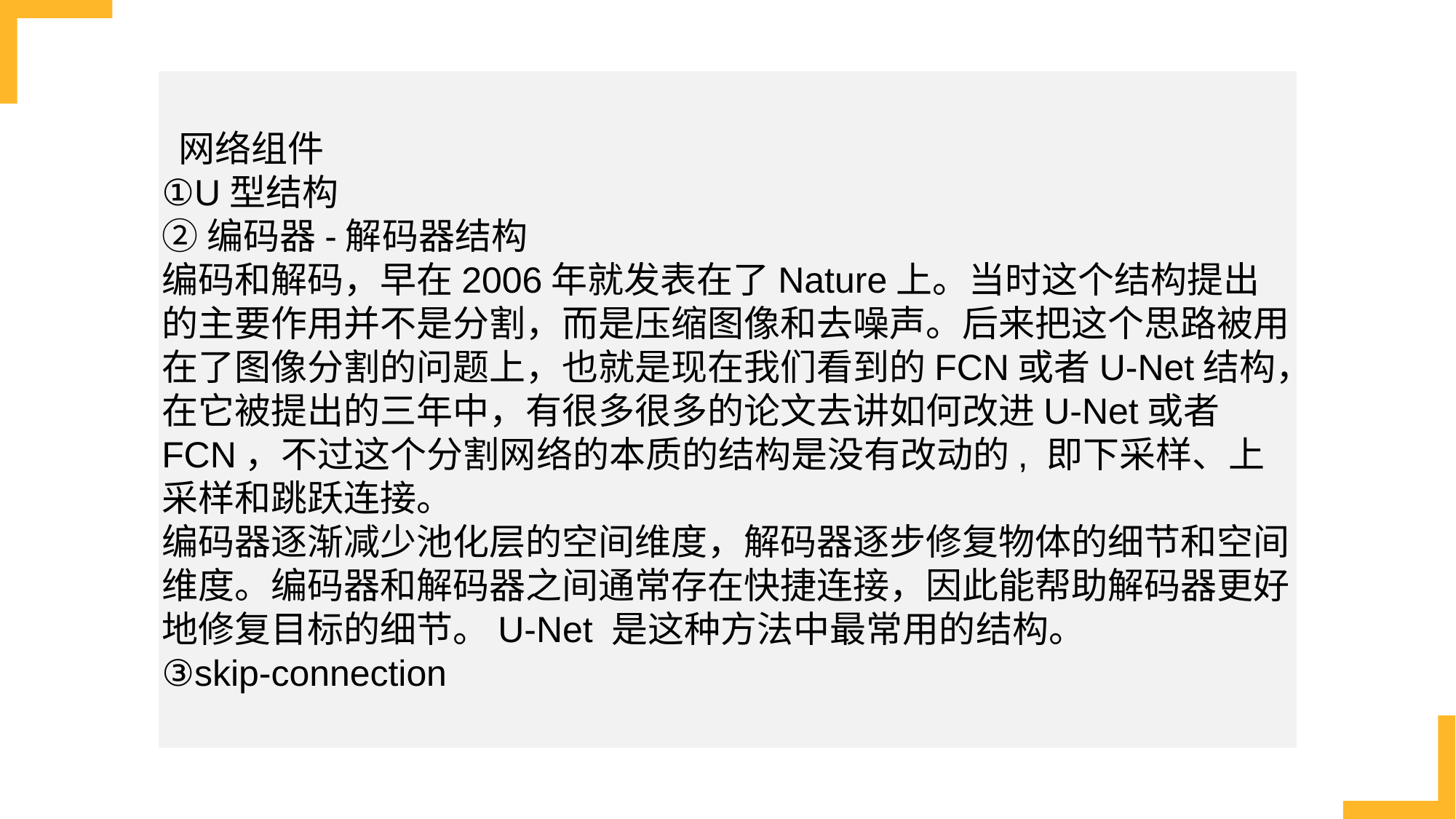

网络组件
①U型结构
②编码器-解码器结构
编码和解码，早在2006年就发表在了Nature上。当时这个结构提出的主要作用并不是分割，而是压缩图像和去噪声。后来把这个思路被用在了图像分割的问题上，也就是现在我们看到的FCN或者U-Net结构，在它被提出的三年中，有很多很多的论文去讲如何改进U-Net或者FCN，不过这个分割网络的本质的结构是没有改动的, 即下采样、上采样和跳跃连接。
编码器逐渐减少池化层的空间维度，解码器逐步修复物体的细节和空间维度。编码器和解码器之间通常存在快捷连接，因此能帮助解码器更好地修复目标的细节。U-Net 是这种方法中最常用的结构。
③skip-connection